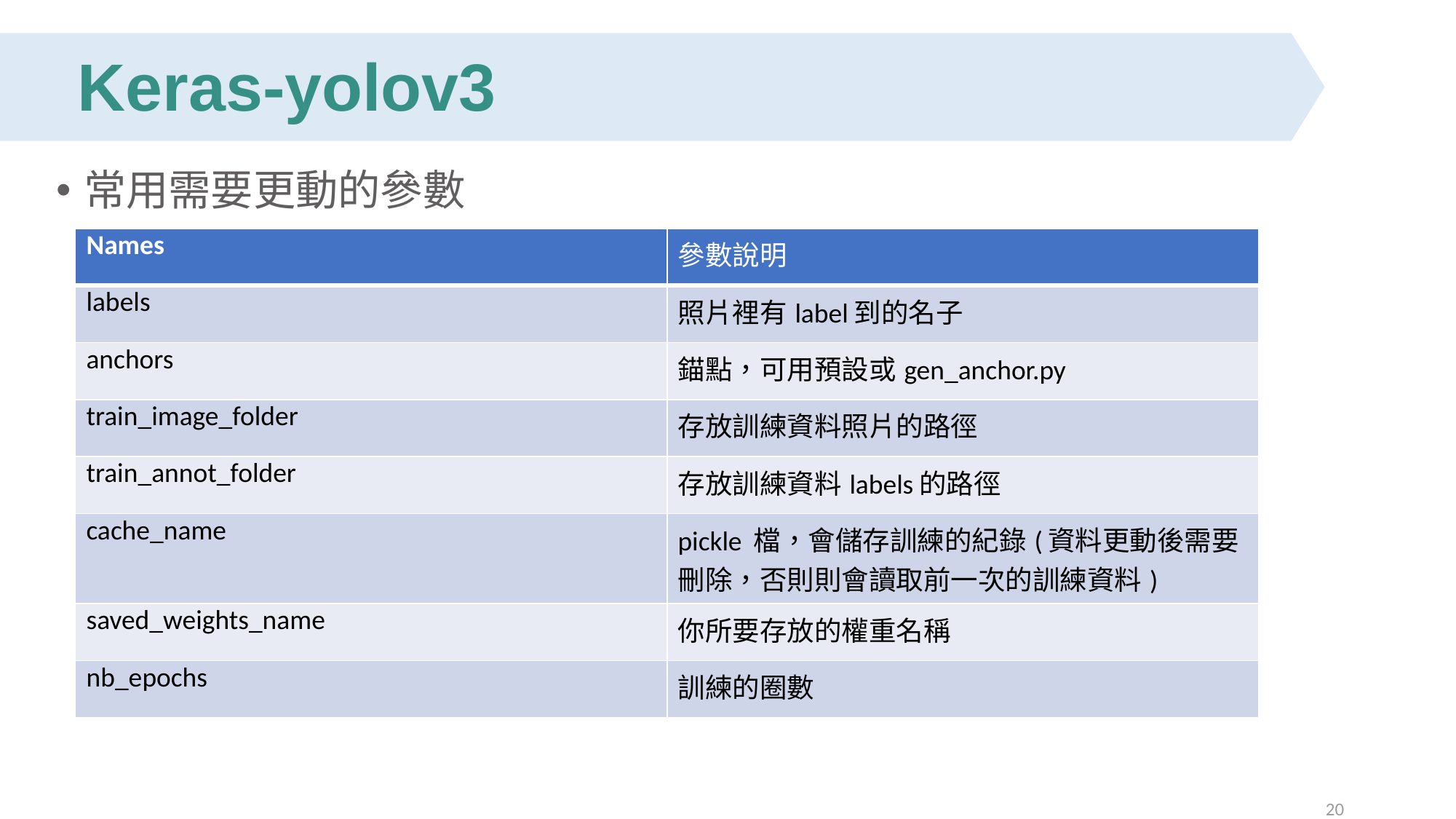

# Keras-yolov3
常用需要更動的參數

| Names | 參數說明 |
| --- | --- |
| labels | 照片裡有label到的名子 |
| anchors | 錨點，可用預設或gen\_anchor.py |
| train\_image\_folder | 存放訓練資料照片的路徑 |
| train\_annot\_folder | 存放訓練資料labels的路徑 |
| cache\_name | pickle 檔，會儲存訓練的紀錄(資料更動後需要刪除，否則則會讀取前一次的訓練資料) |
| saved\_weights\_name | 你所要存放的權重名稱 |
| nb\_epochs | 訓練的圈數 |
20